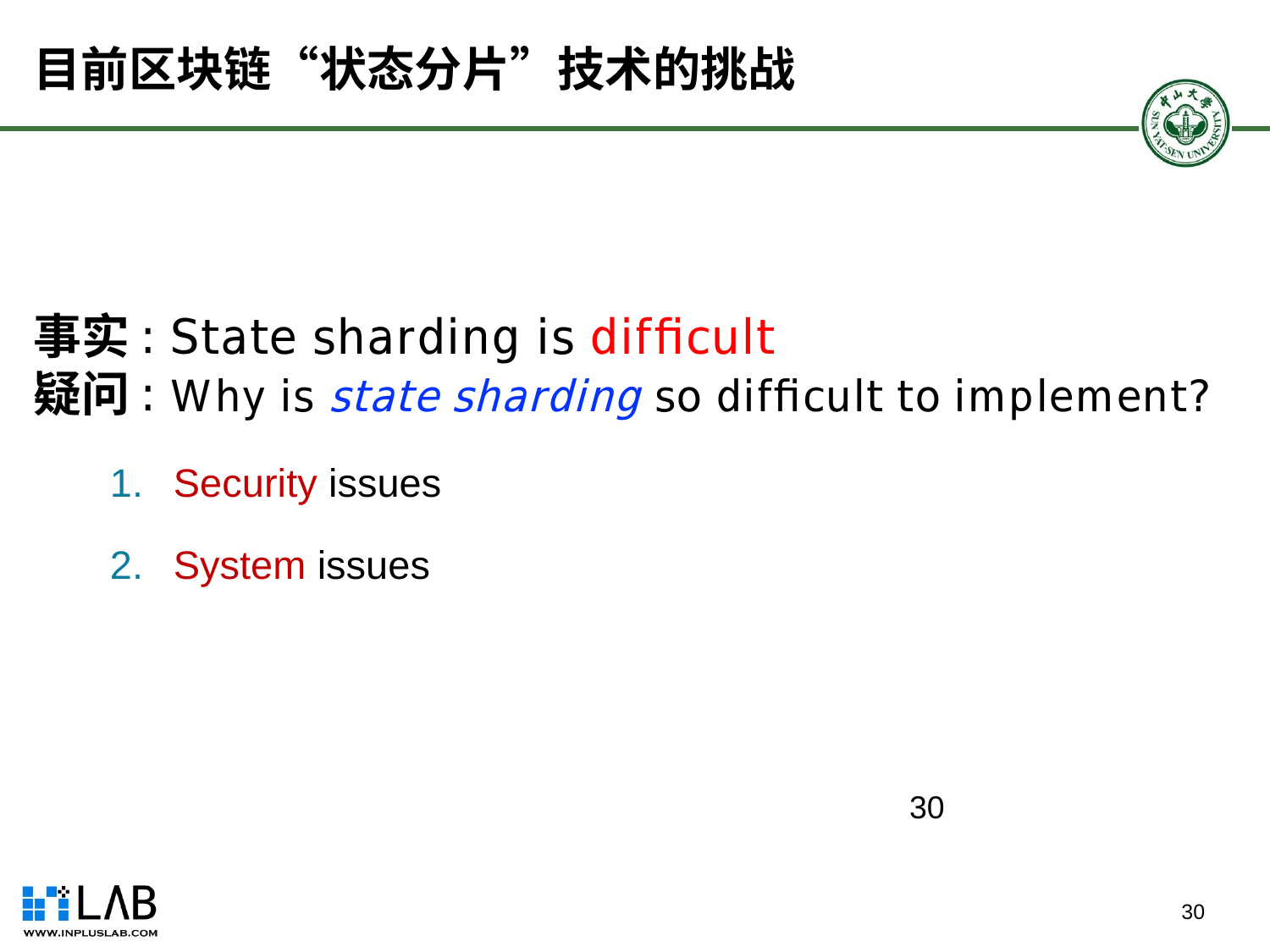

目前区块链“状态分片”技术的挑战
# 事实: State sharding is difficult 疑问: Why is state sharding so difficult to implement?
Security issues
System issues
30